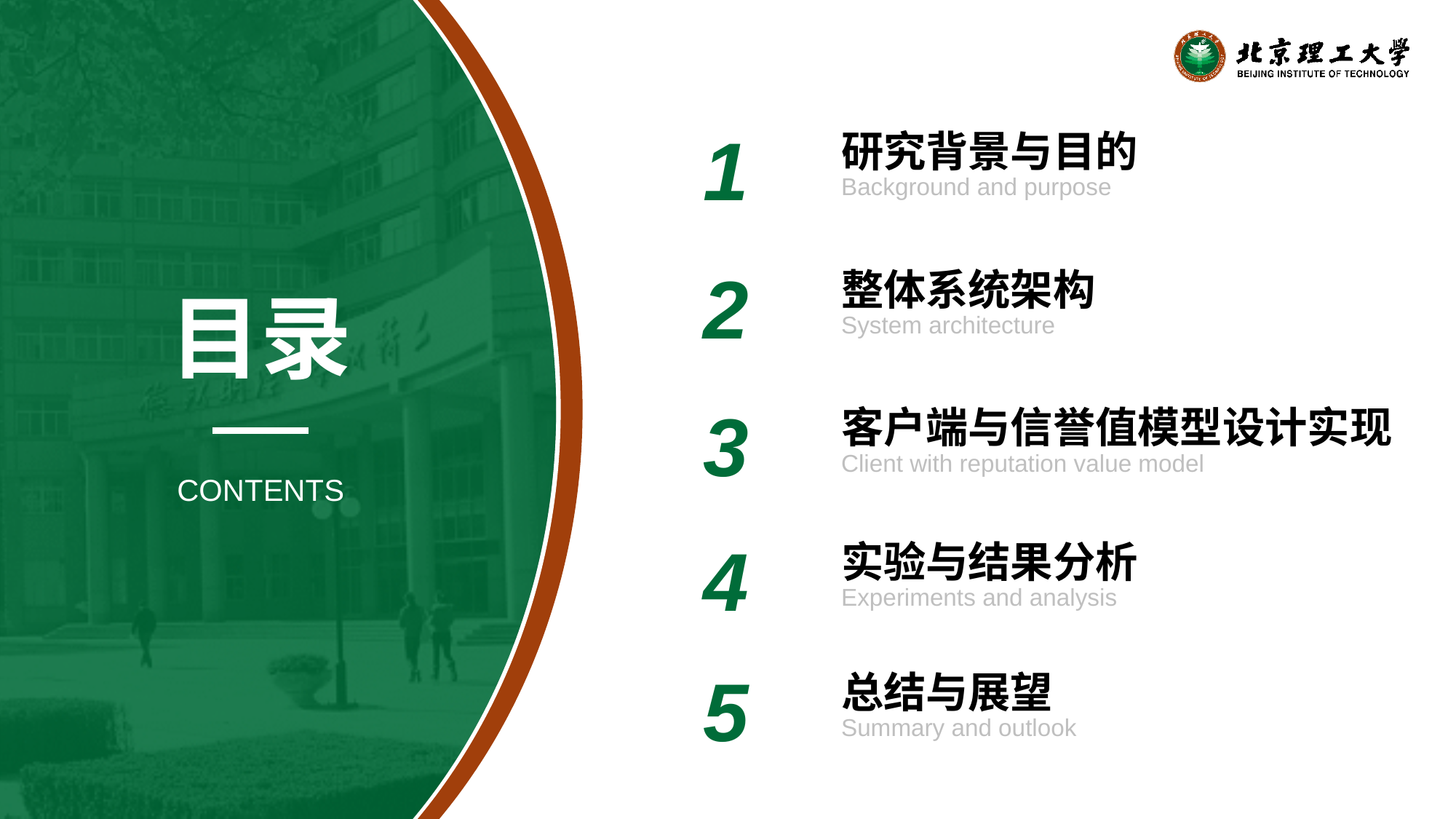

1
研究背景与目的
Background and purpose
2
整体系统架构
System architecture
目录
3
客户端与信誉值模型设计实现
Client with reputation value model
CONTENTS
4
实验与结果分析
Experiments and analysis
5
总结与展望
Summary and outlook